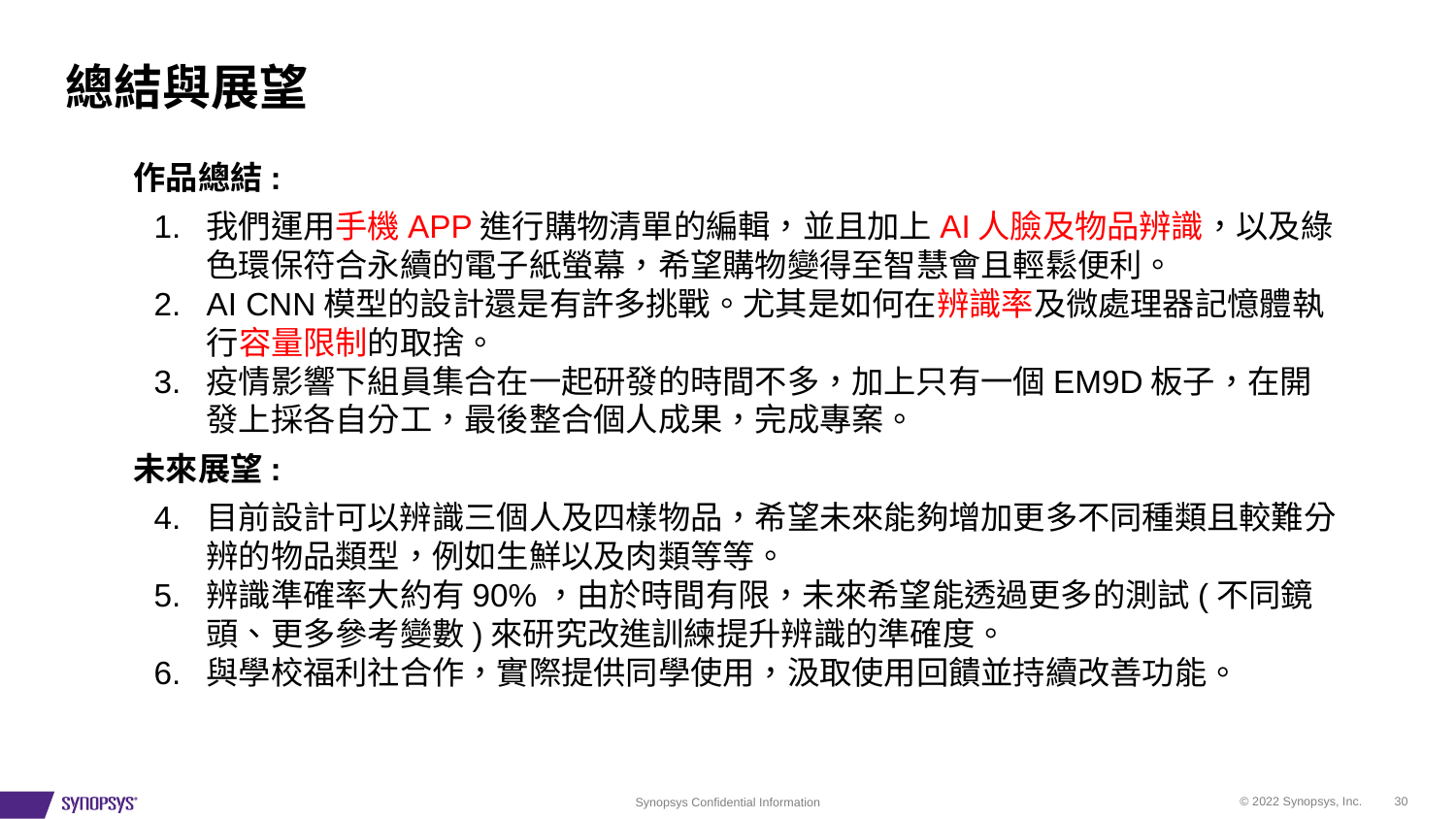

總結與展望
作品總結:
我們運用手機APP進行購物清單的編輯，並且加上AI人臉及物品辨識，以及綠色環保符合永續的電子紙螢幕，希望購物變得至智慧會且輕鬆便利。
AI CNN模型的設計還是有許多挑戰。尤其是如何在辨識率及微處理器記憶體執行容量限制的取捨。
疫情影響下組員集合在一起研發的時間不多，加上只有一個EM9D板子，在開發上採各自分工，最後整合個人成果，完成專案。
未來展望:
目前設計可以辨識三個人及四樣物品，希望未來能夠增加更多不同種類且較難分辨的物品類型，例如生鮮以及肉類等等。
辨識準確率大約有90%，由於時間有限，未來希望能透過更多的測試(不同鏡頭、更多參考變數)來研究改進訓練提升辨識的準確度。
與學校福利社合作，實際提供同學使用，汲取使用回饋並持續改善功能。